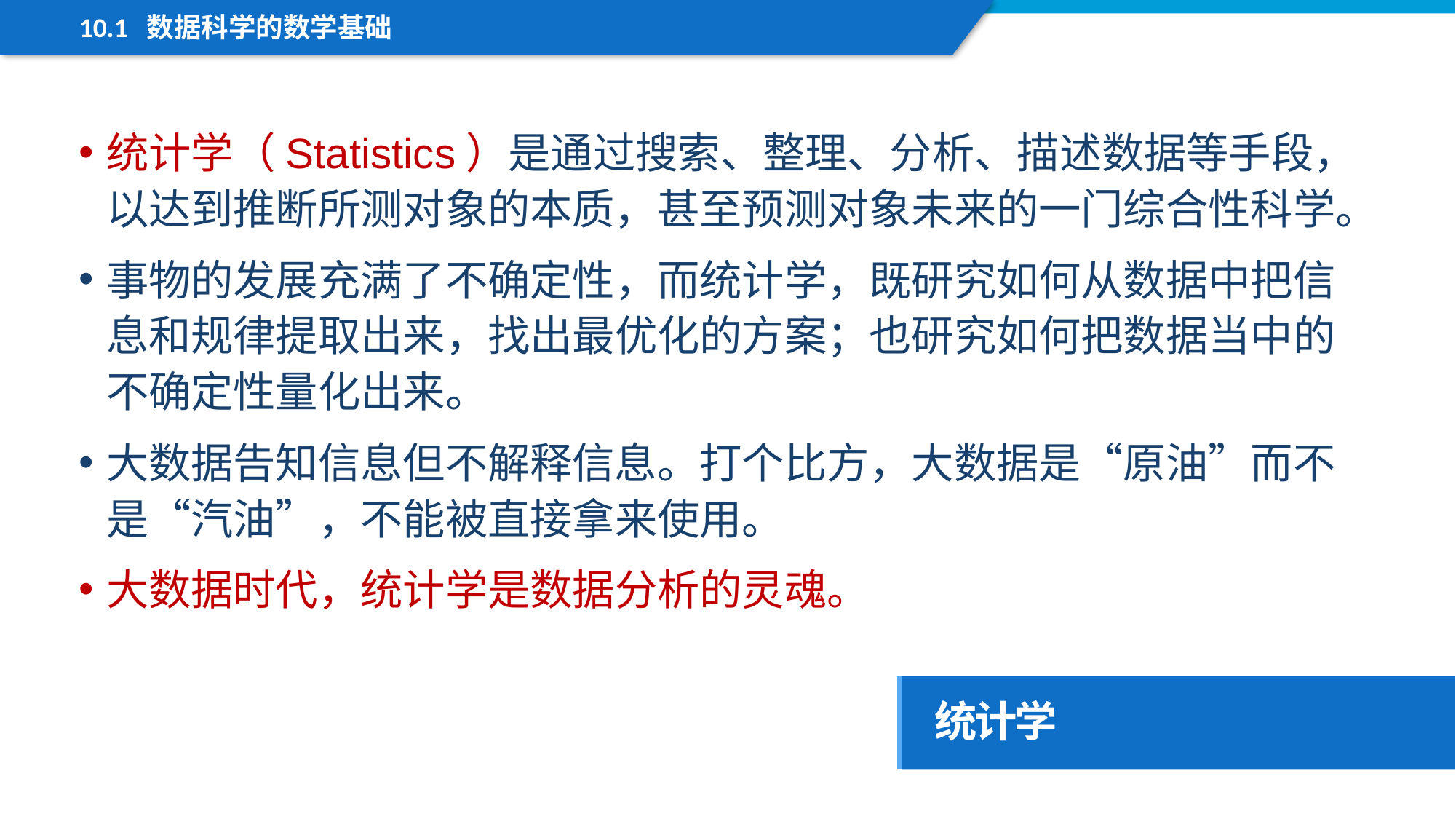

10.1  数据科学的数学基础
统计学（Statistics）是通过搜索、整理、分析、描述数据等手段，以达到推断所测对象的本质，甚至预测对象未来的一门综合性科学。
事物的发展充满了不确定性，而统计学，既研究如何从数据中把信息和规律提取出来，找出最优化的方案；也研究如何把数据当中的不确定性量化出来。
大数据告知信息但不解释信息。打个比方，大数据是“原油”而不是“汽油”，不能被直接拿来使用。
大数据时代，统计学是数据分析的灵魂。
统计学